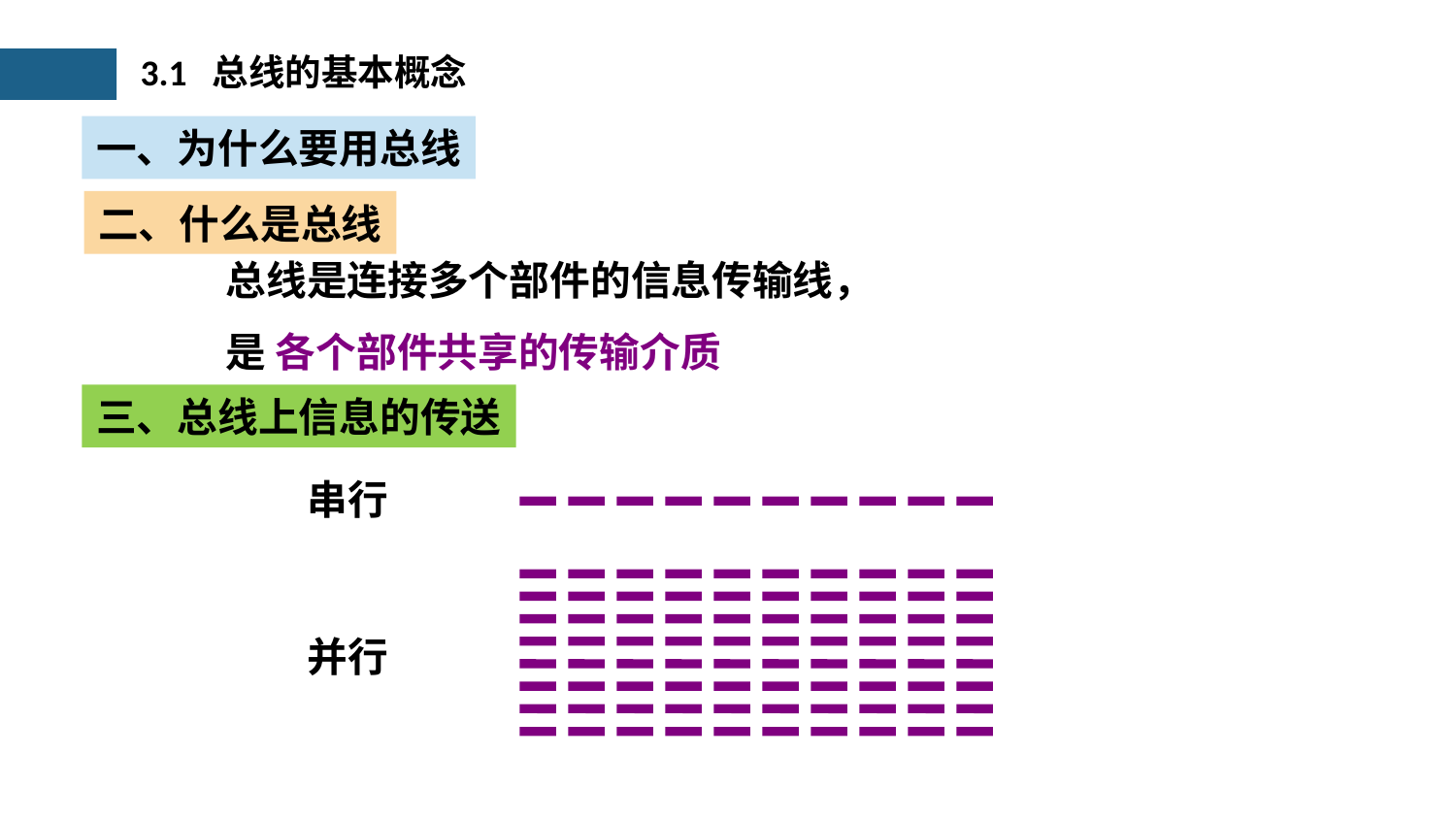

3.1  总线的基本概念
一、为什么要用总线
二、什么是总线
总线是连接多个部件的信息传输线，
是 各个部件共享的传输介质
三、总线上信息的传送
串行

并行